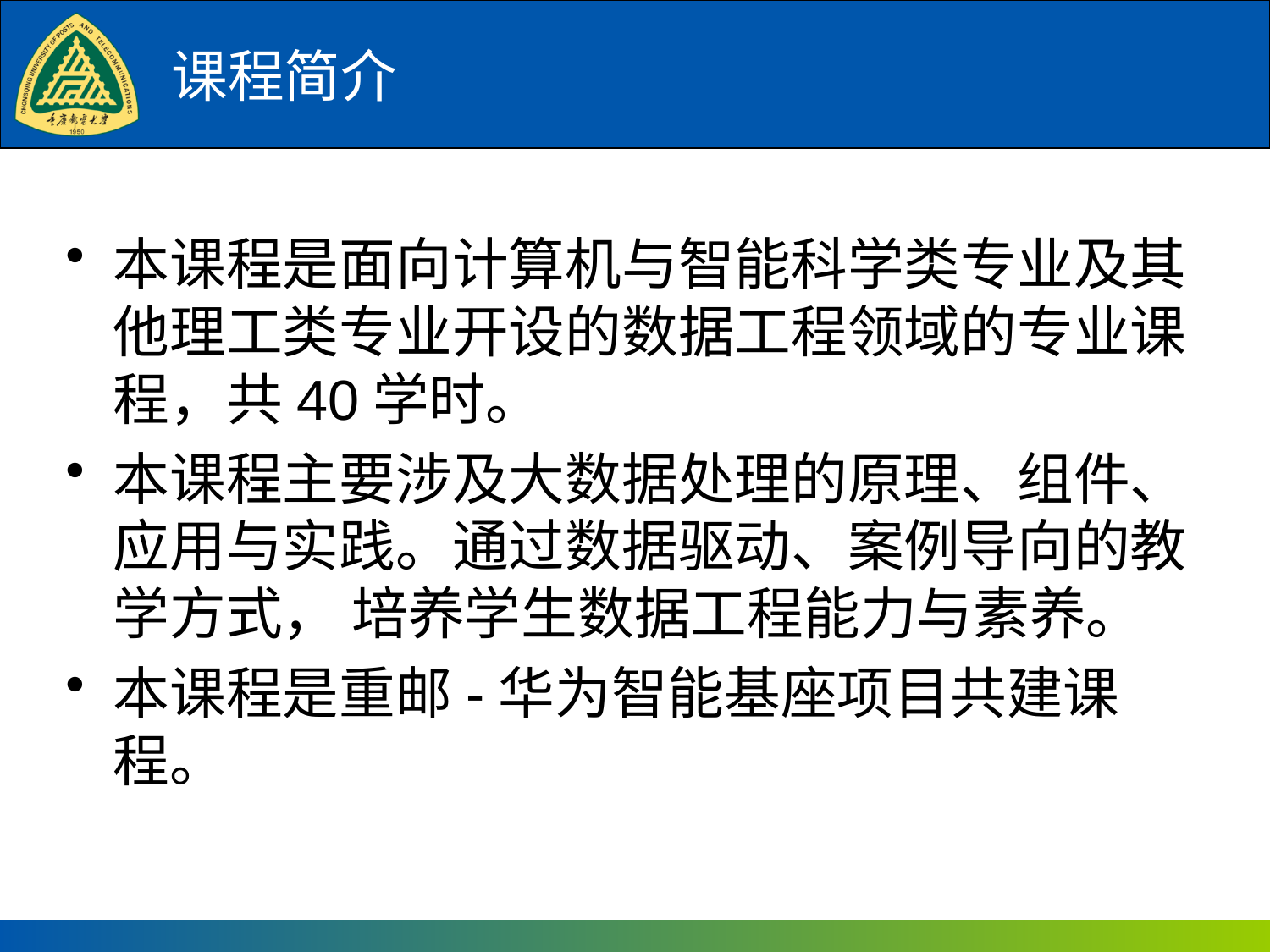

# 课程简介
本课程是面向计算机与智能科学类专业及其他理工类专业开设的数据工程领域的专业课程，共40学时。
本课程主要涉及大数据处理的原理、组件、应用与实践。通过数据驱动、案例导向的教学方式， 培养学生数据工程能力与素养。
本课程是重邮-华为智能基座项目共建课程。